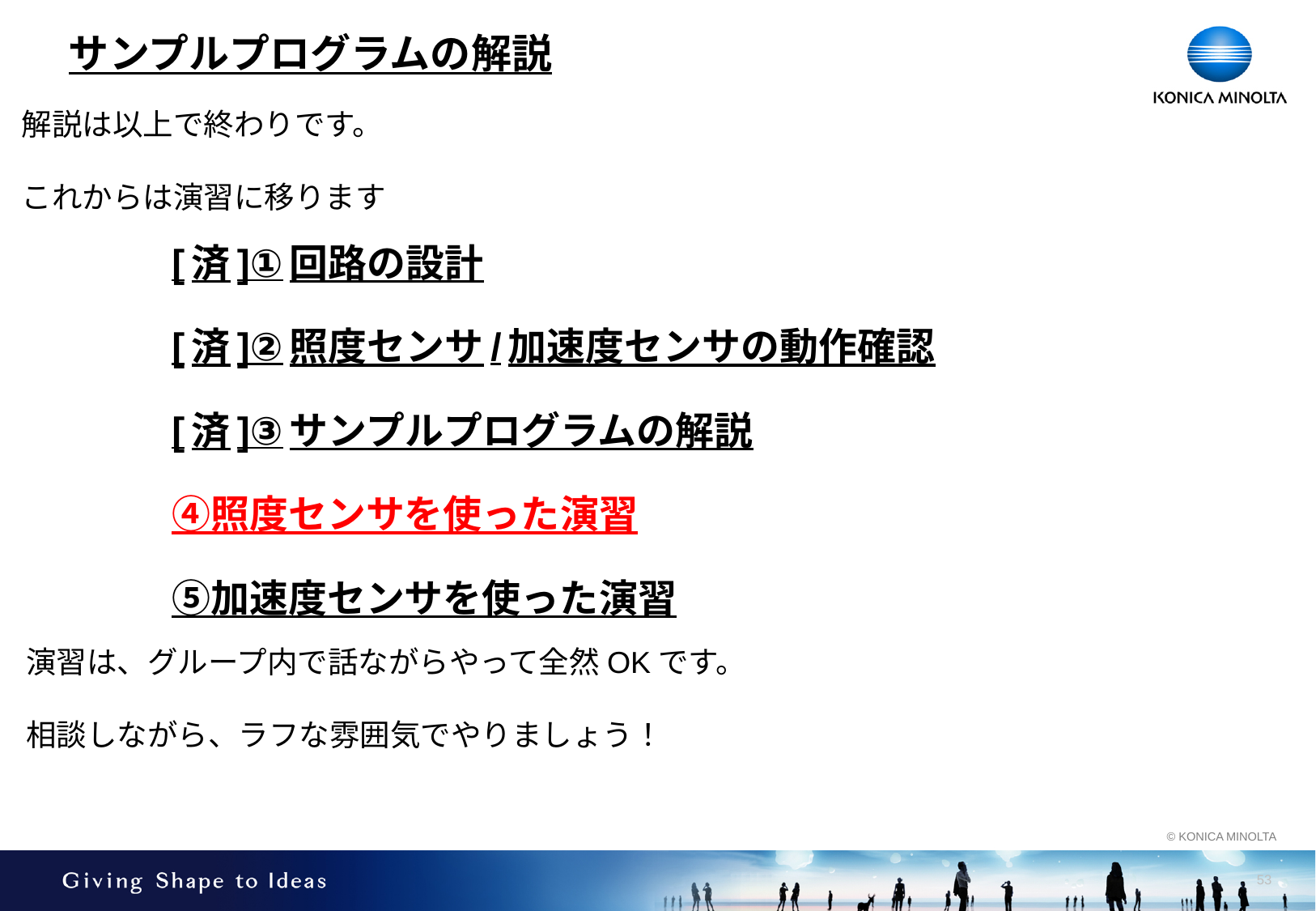

# サンプルプログラムの解説
解説は以上で終わりです。

これからは演習に移ります

[済]①回路の設計
[済]②照度センサ/加速度センサの動作確認
[済]③サンプルプログラムの解説
④照度センサを使った演習
⑤加速度センサを使った演習
演習は、グループ内で話ながらやって全然OKです。

相談しながら、ラフな雰囲気でやりましょう！

53